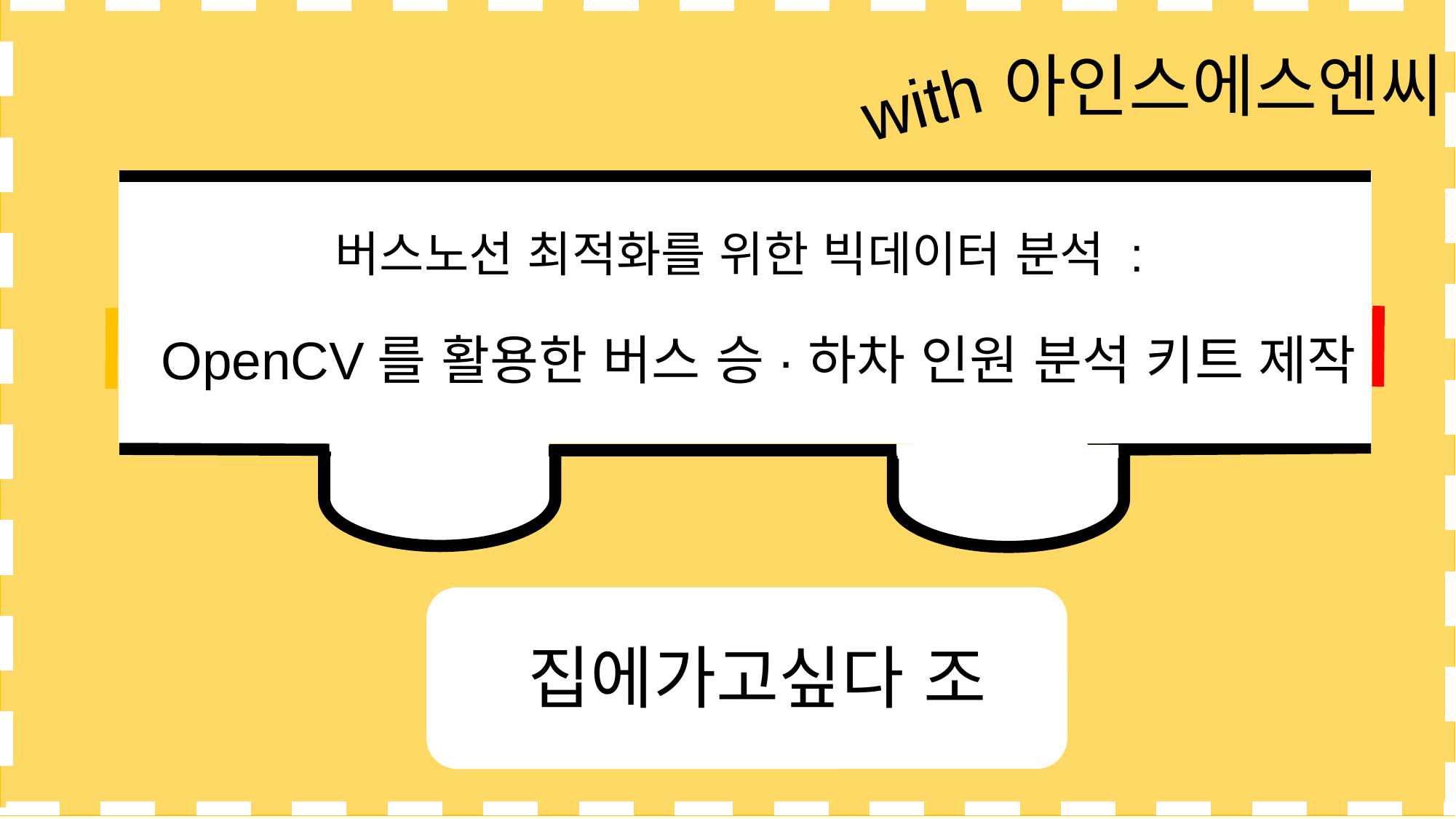

아인스에스엔씨
with

버스노선 최적화를 위한 빅데이터 분석

버스노선 최적화를 위한 빅데이터 분석 :
OpenCV를 활용한 버스 승하차 인원 분석 키트
OpenCV를 활용한 버스 승·하차 인원 분석 키트 제작

집에가고싶다 조